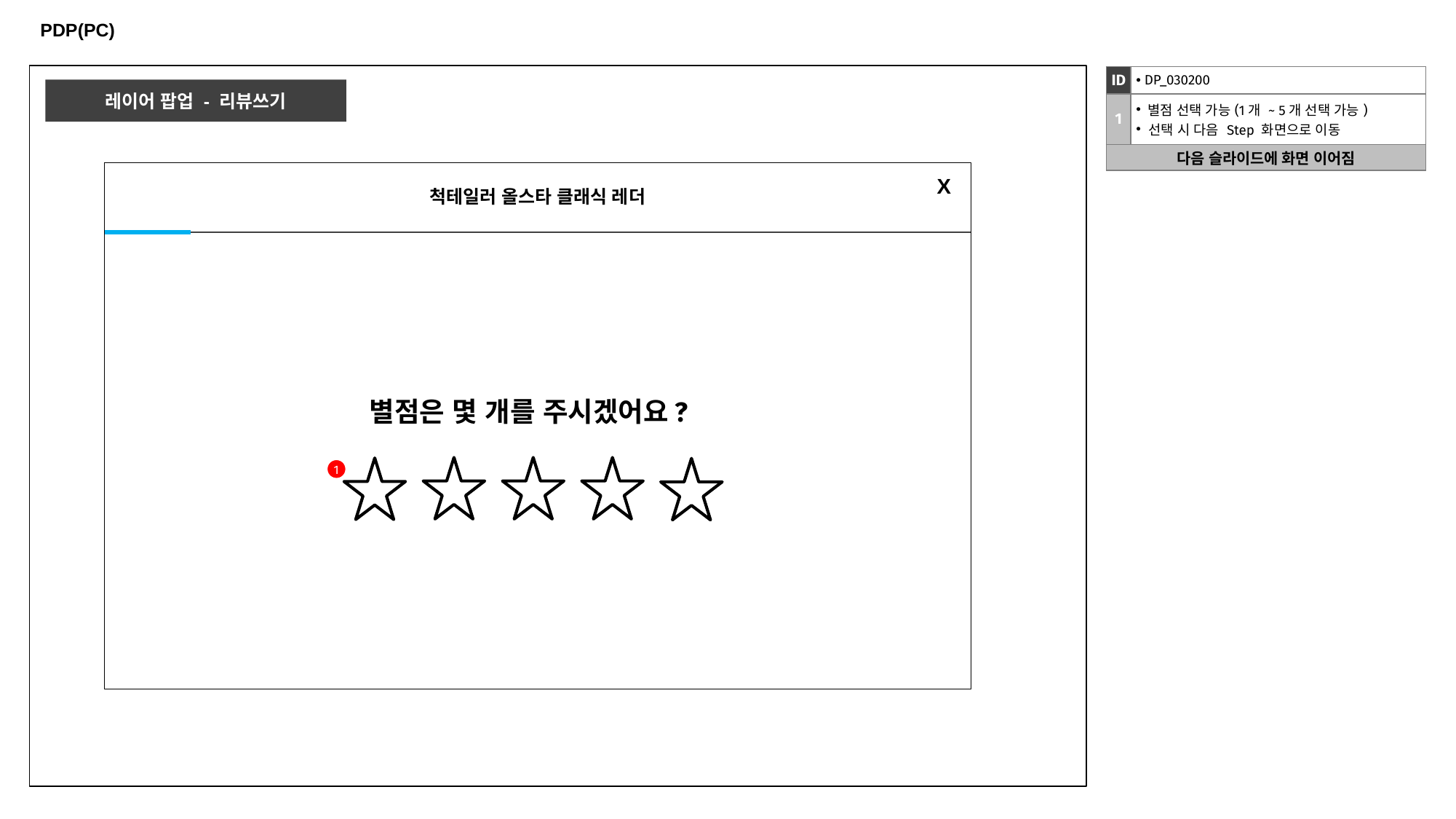

# PDP(PC)

| ID | DP\_030200 |
| --- | --- |
| 1 | 별점 선택 가능(1개 ~ 5개 선택 가능) 선택 시 다음 Step 화면으로 이동 |
| 다음 슬라이드에 화면 이어짐 |  |
레이어 팝업 - 리뷰쓰기
척테일러 올스타 클래식 레더

X
별점은 몇 개를 주시겠어요?

1